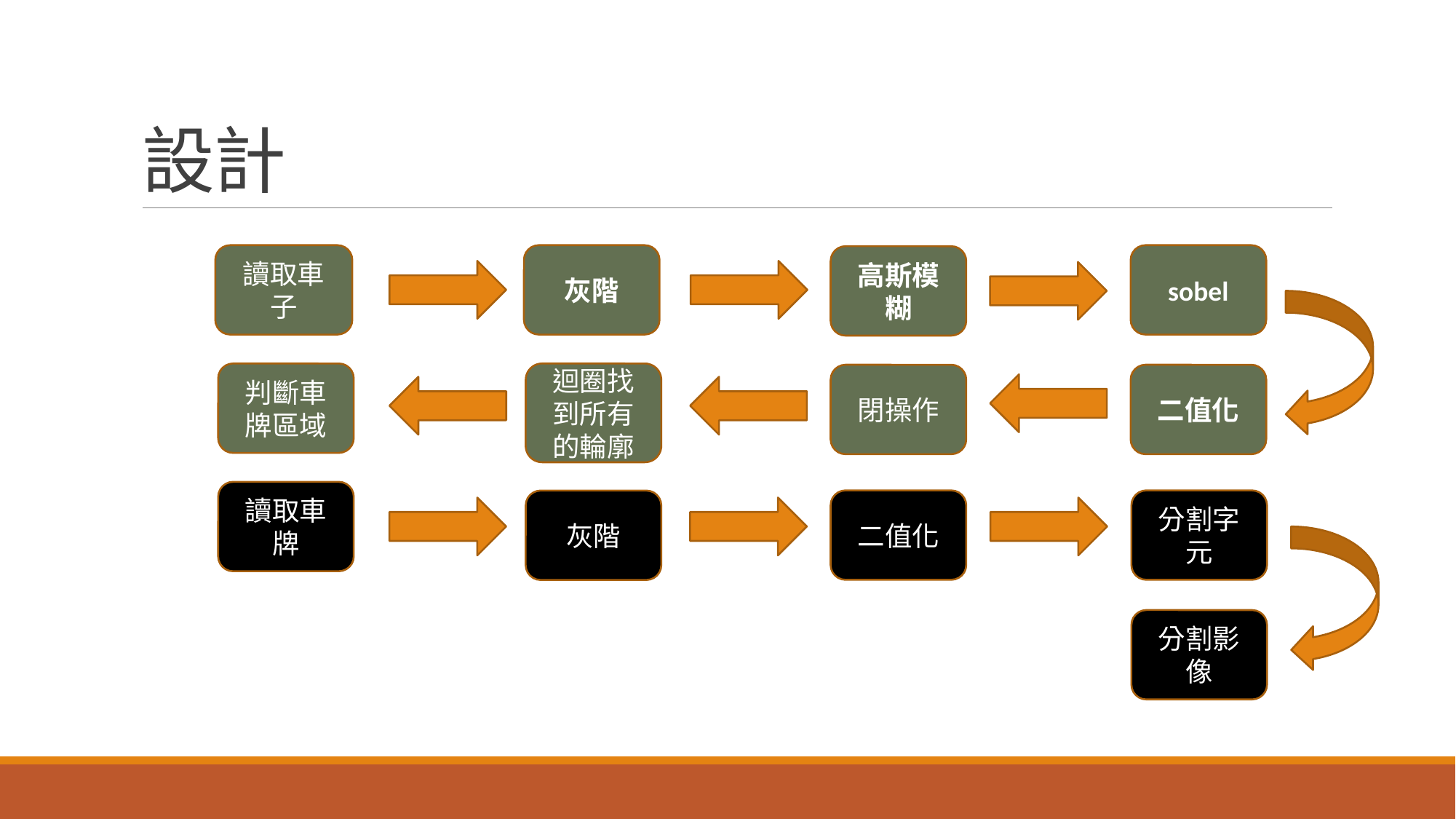

# 設計
讀取車子
灰階
sobel
高斯模糊

判斷車牌區域
迴圈找到所有的輪廓
閉操作
二值化

讀取車牌
二值化
分割字元
灰階

分割影像